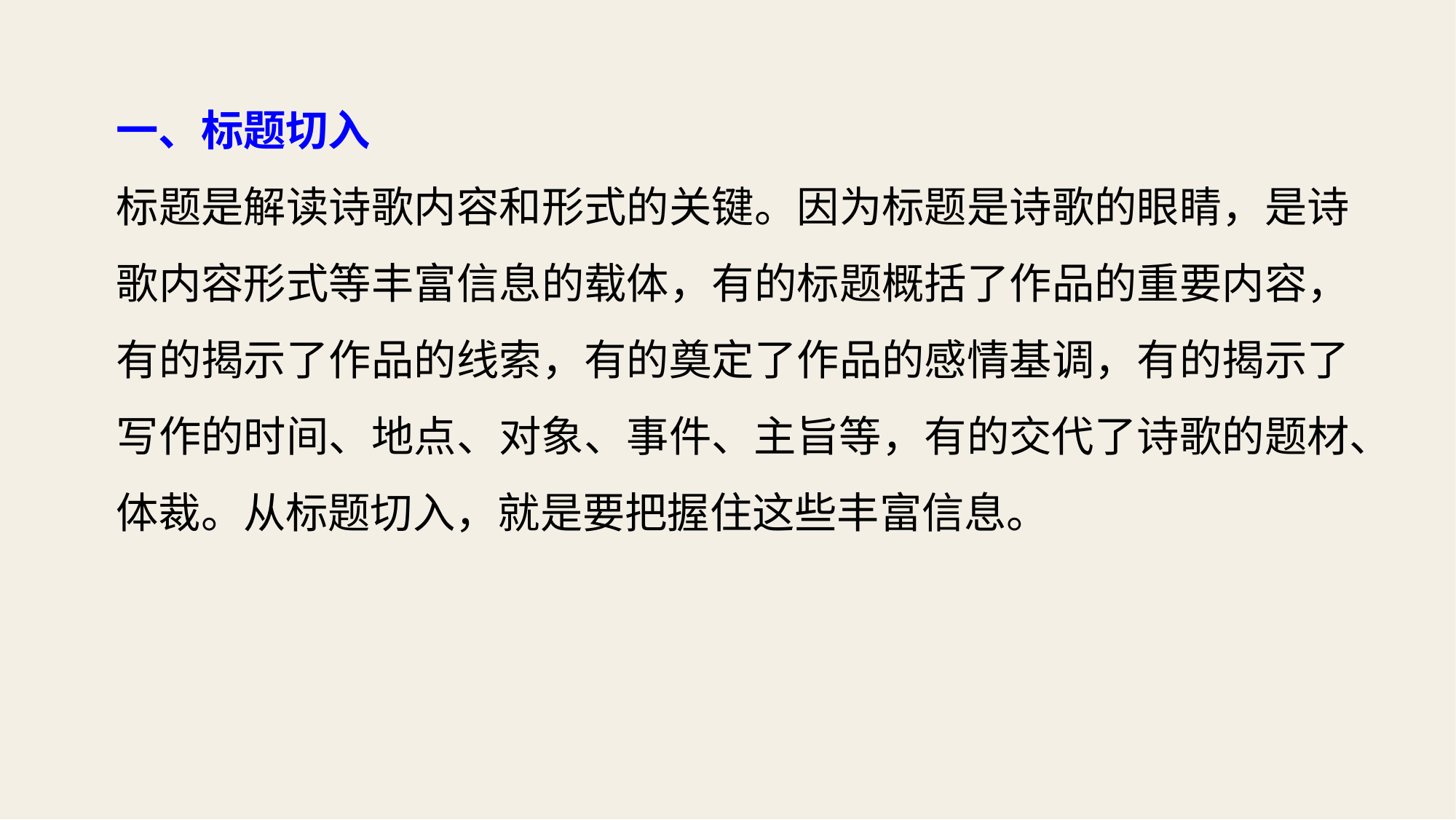

一、标题切入
标题是解读诗歌内容和形式的关键。因为标题是诗歌的眼睛，是诗歌内容形式等丰富信息的载体，有的标题概括了作品的重要内容，有的揭示了作品的线索，有的奠定了作品的感情基调，有的揭示了写作的时间、地点、对象、事件、主旨等，有的交代了诗歌的题材、体裁。从标题切入，就是要把握住这些丰富信息。